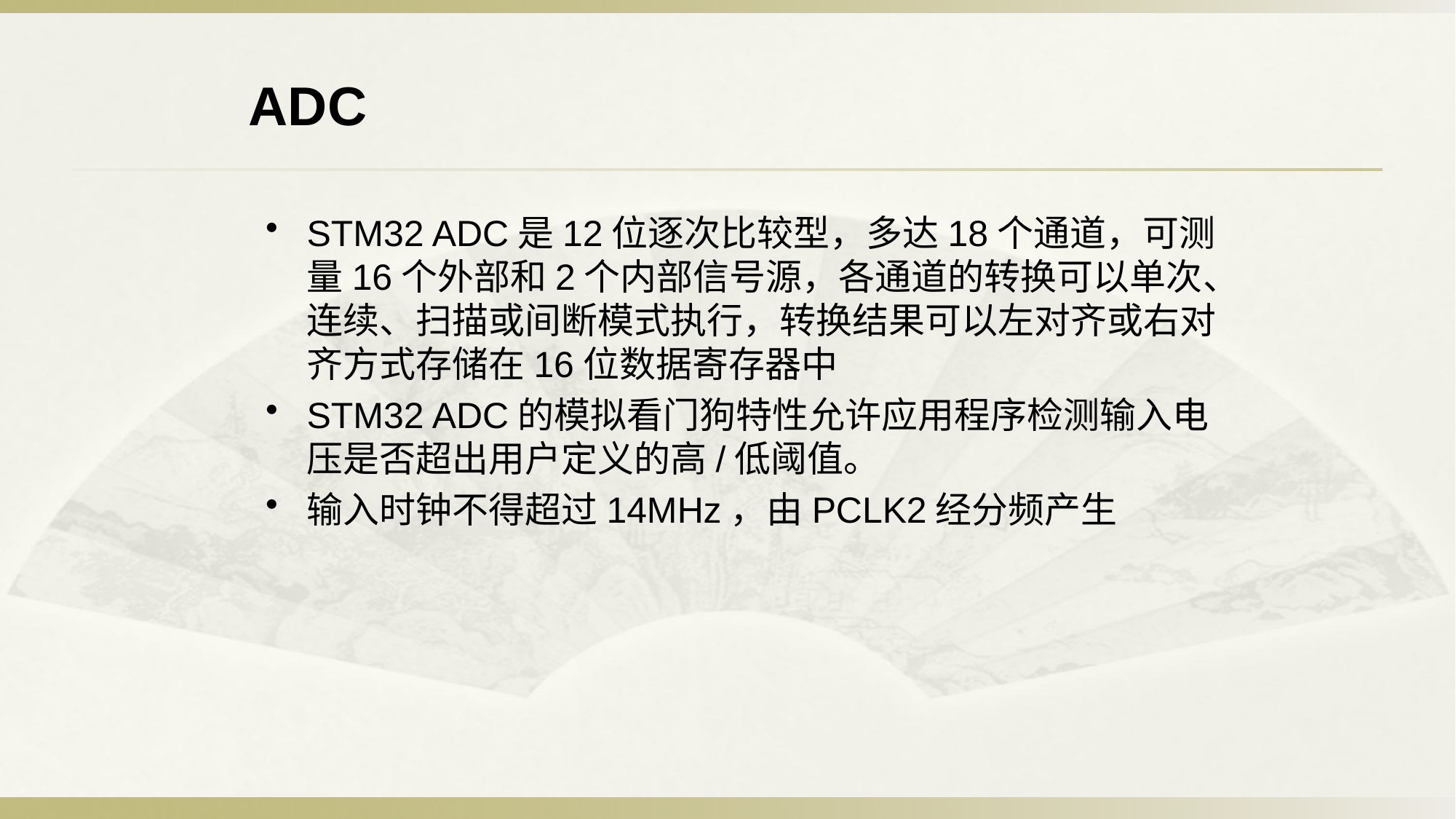

ADC
STM32 ADC是12位逐次比较型，多达18个通道，可测量16个外部和2个内部信号源，各通道的转换可以单次、连续、扫描或间断模式执行，转换结果可以左对齐或右对齐方式存储在16位数据寄存器中
STM32 ADC的模拟看门狗特性允许应用程序检测输入电压是否超出用户定义的高/低阈值。
输入时钟不得超过14MHz，由PCLK2经分频产生